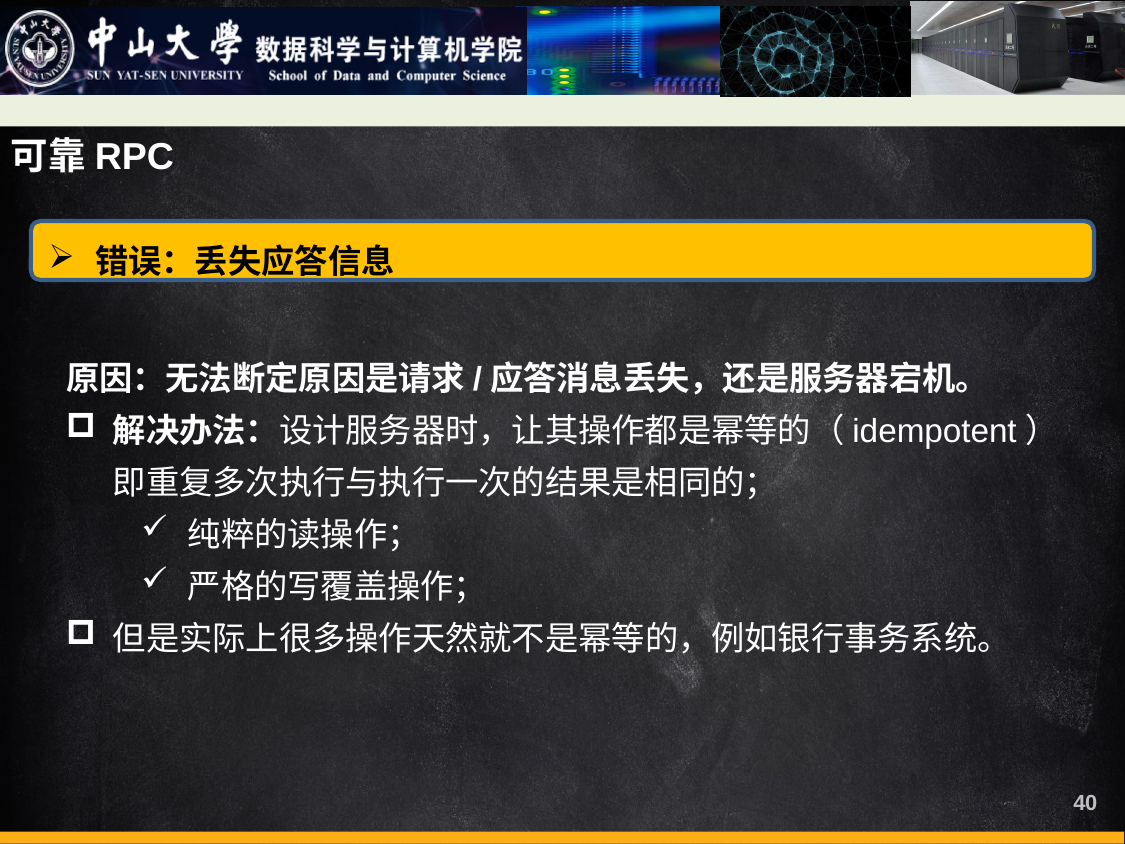

可靠RPC
错误：丢失应答信息
原因：无法断定原因是请求/应答消息丢失，还是服务器宕机。
解决办法：设计服务器时，让其操作都是幂等的（idempotent）即重复多次执行与执行一次的结果是相同的；
纯粹的读操作；
严格的写覆盖操作；
但是实际上很多操作天然就不是幂等的，例如银行事务系统。